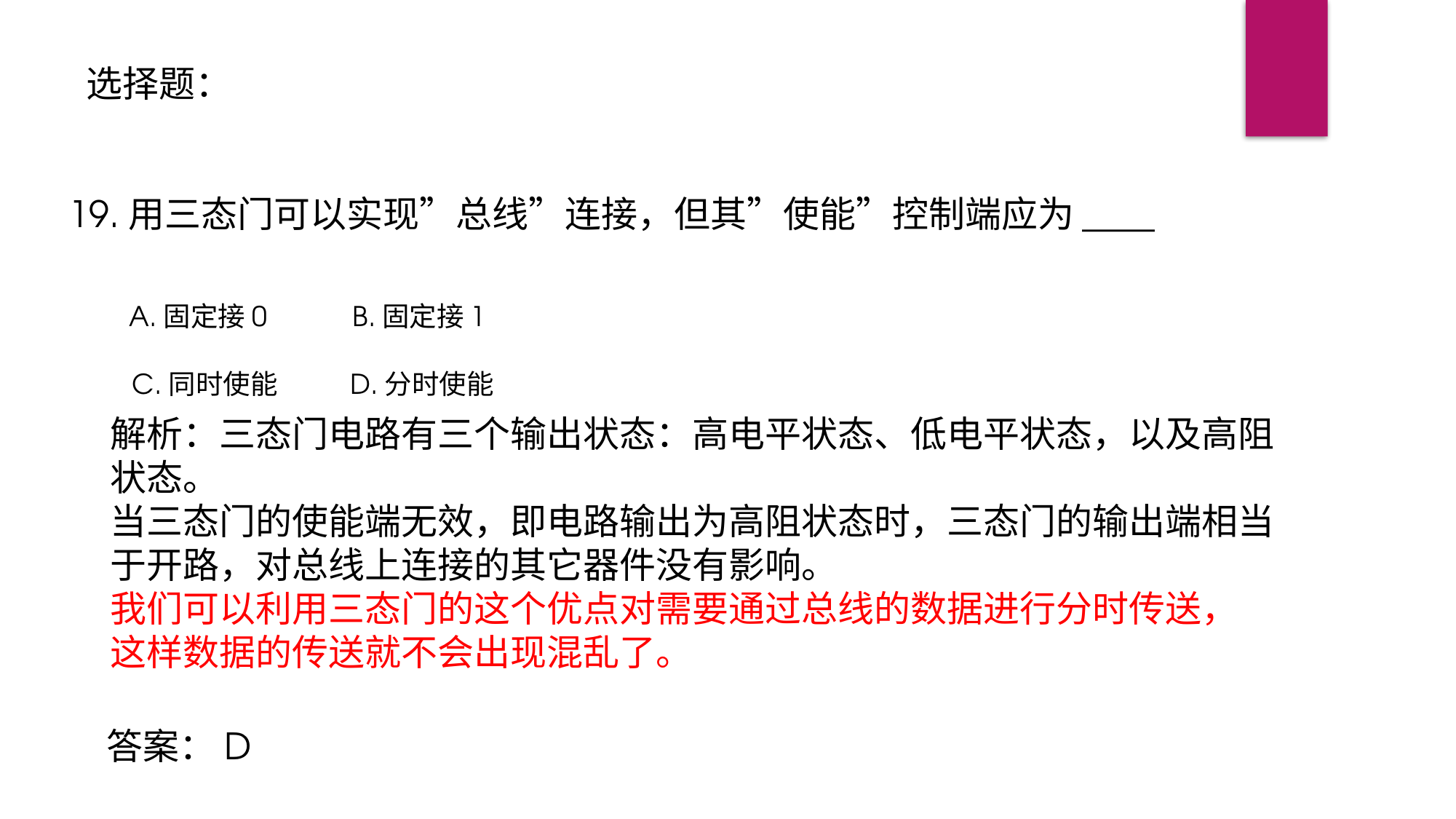

选择题：
19.用三态门可以实现”总线”连接，但其”使能”控制端应为____
A.固定接0
B.固定接1
C.同时使能
D.分时使能
解析：三态门电路有三个输出状态：高电平状态、低电平状态，以及高阻状态。
当三态门的使能端无效，即电路输出为高阻状态时，三态门的输出端相当于开路，对总线上连接的其它器件没有影响。
我们可以利用三态门的这个优点对需要通过总线的数据进行分时传送，
这样数据的传送就不会出现混乱了。

答案：D